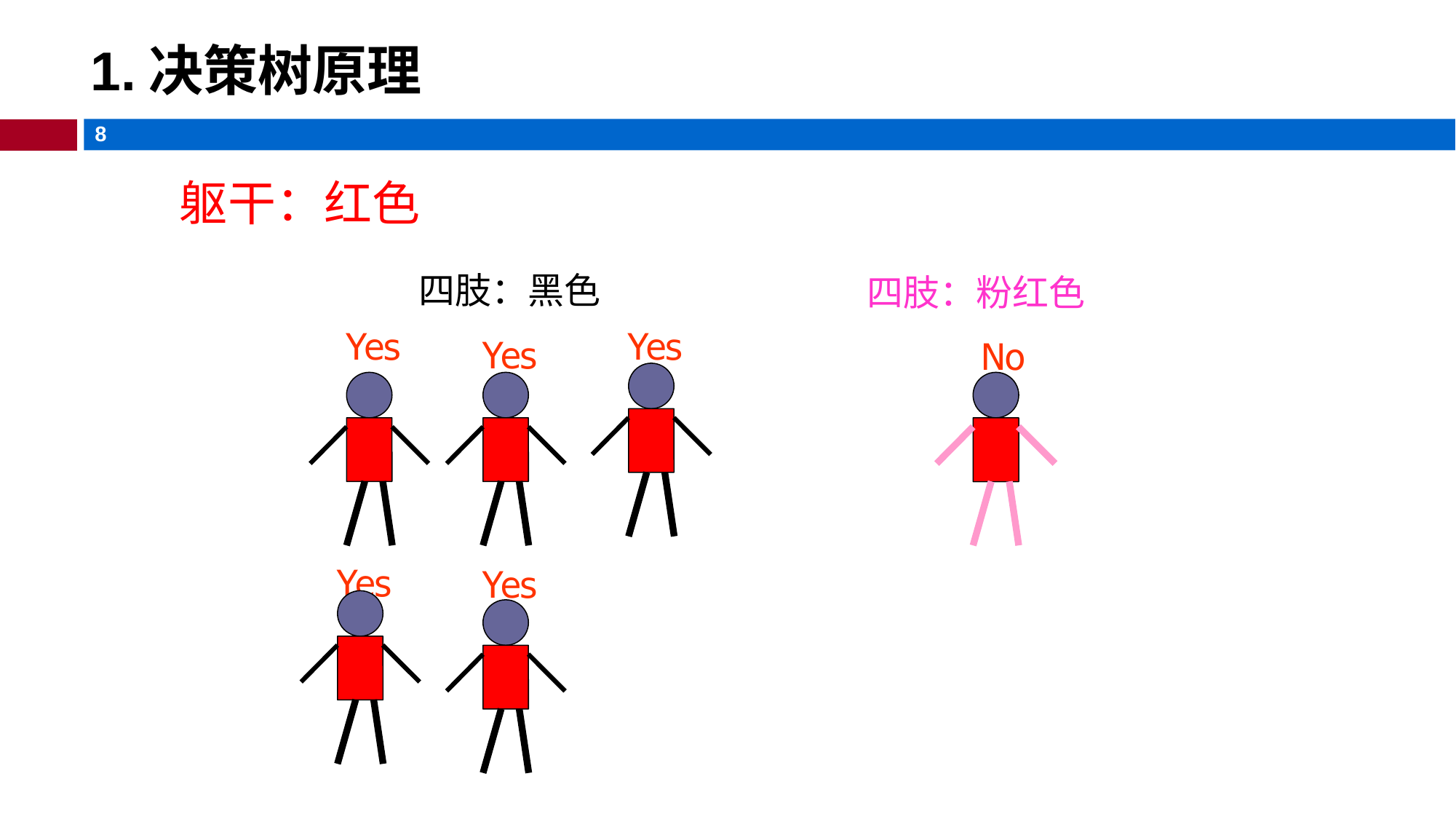

# 1.决策树原理
躯干：红色
Black Limbs
四肢：黑色
四肢：粉红色
Yes
Yes
Yes
No

Yes
Yes